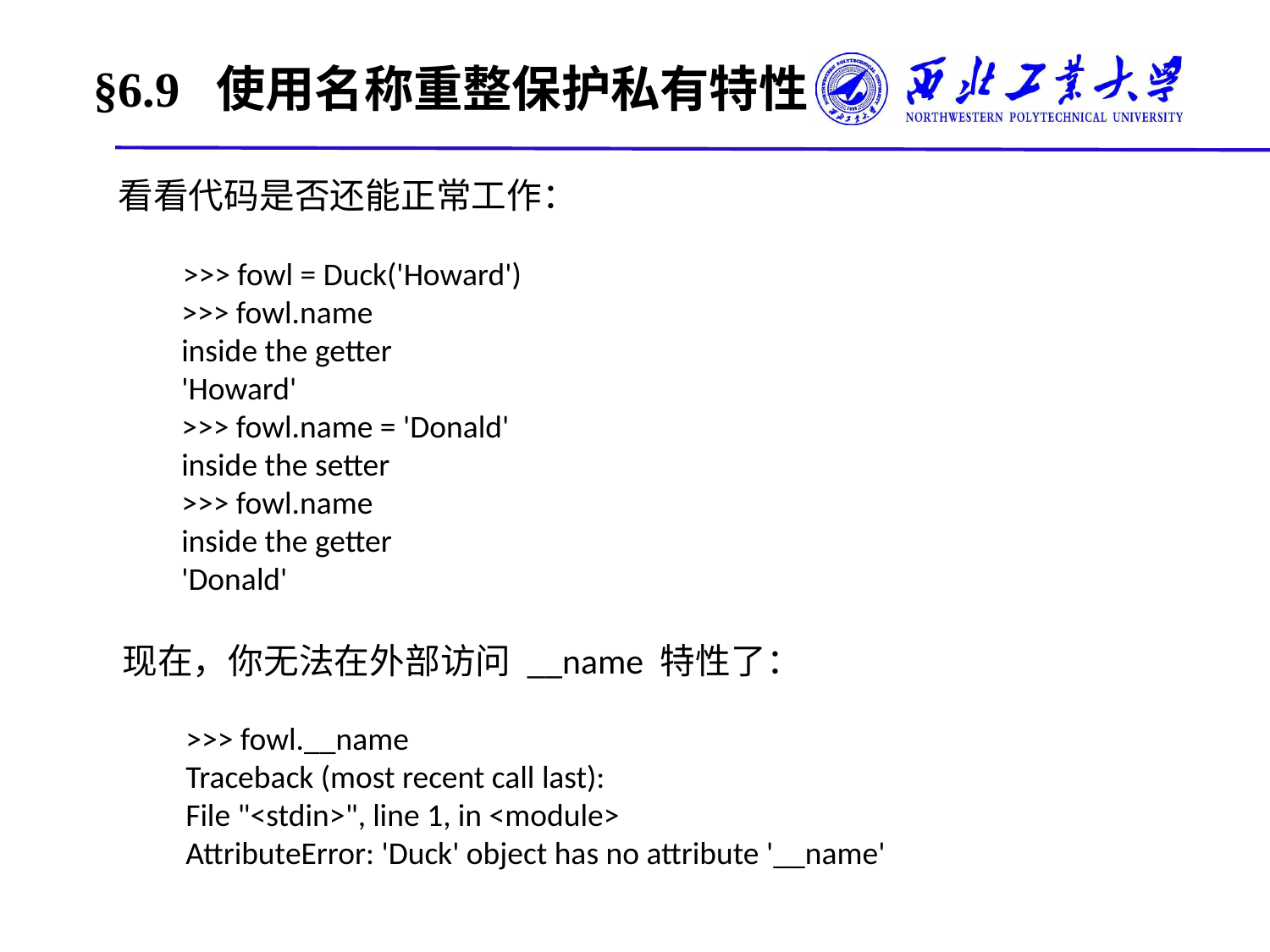

# §6.9  使用名称重整保护私有特性
看看代码是否还能正常工作：

         >>> fowl = Duck('Howard')
>>> fowl.name
inside the getter
'Howard'
>>> fowl.name = 'Donald'
inside the setter
>>> fowl.name
inside the getter
'Donald'

现在，你无法在外部访问 __name 特性了：

>>> fowl.__name
Traceback (most recent call last):
File "<stdin>", line 1, in <module>
AttributeError: 'Duck' object has no attribute '__name'